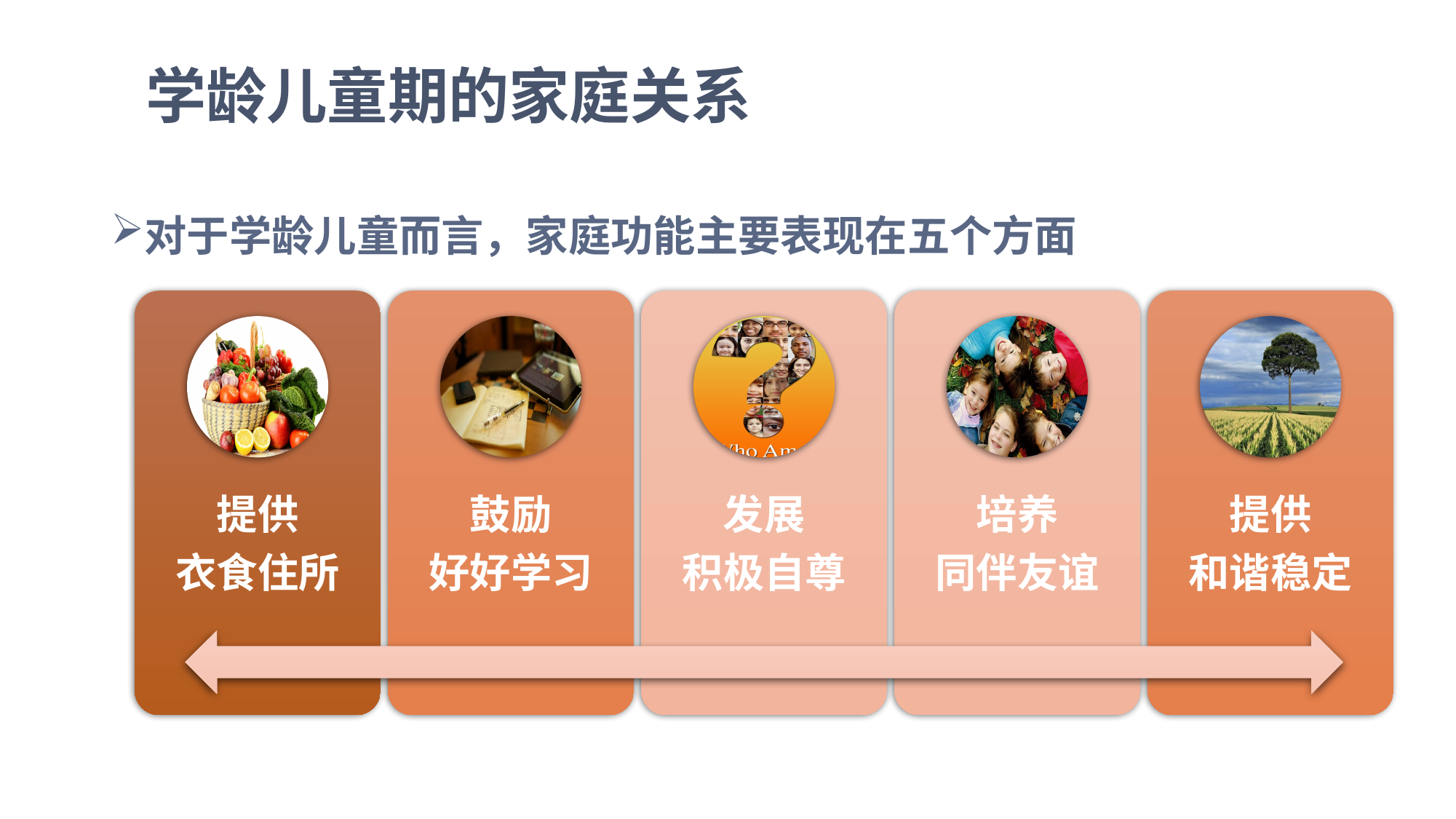

学龄儿童期的家庭关系

对于学龄儿童而言，家庭功能主要表现在五个方面

提供
衣食住所
鼓励
好好学习
发展
积极自尊
培养
同伴友谊
提供
和谐稳定